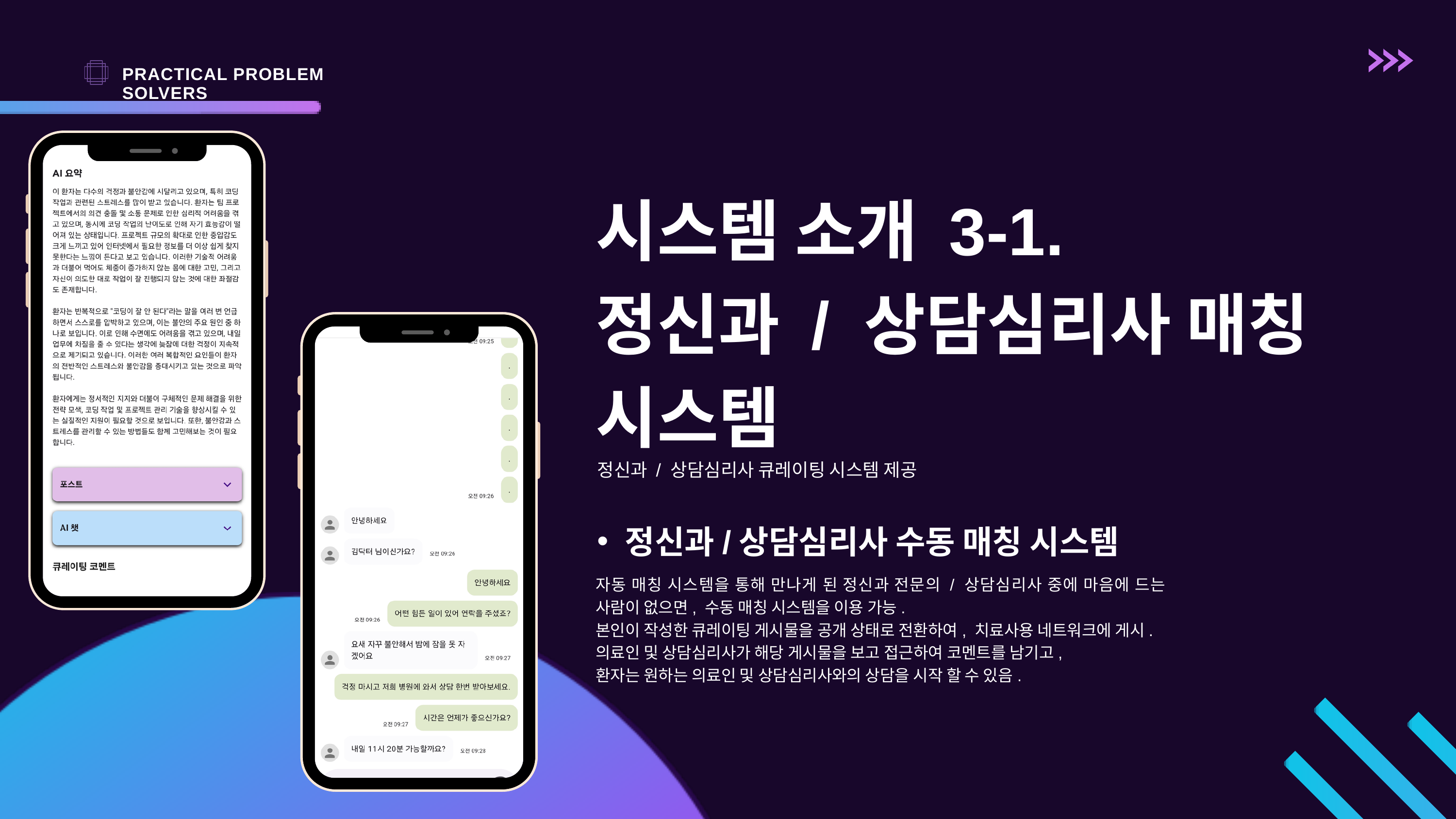

PRACTICAL PROBLEM SOLVERS

시스템 소개 3-1.
정신과 / 상담심리사 매칭 시스템

정신과 / 상담심리사 큐레이팅 시스템 제공
정신과/상담심리사 수동 매칭 시스템
자동 매칭 시스템을 통해 만나게 된 정신과 전문의 / 상담심리사 중에 마음에 드는 사람이 없으면, 수동 매칭 시스템을 이용 가능.
본인이 작성한 큐레이팅 게시물을 공개 상태로 전환하여, 치료사용 네트워크에 게시.
의료인 및 상담심리사가 해당 게시물을 보고 접근하여 코멘트를 남기고,
환자는 원하는 의료인 및 상담심리사와의 상담을 시작 할 수 있음.